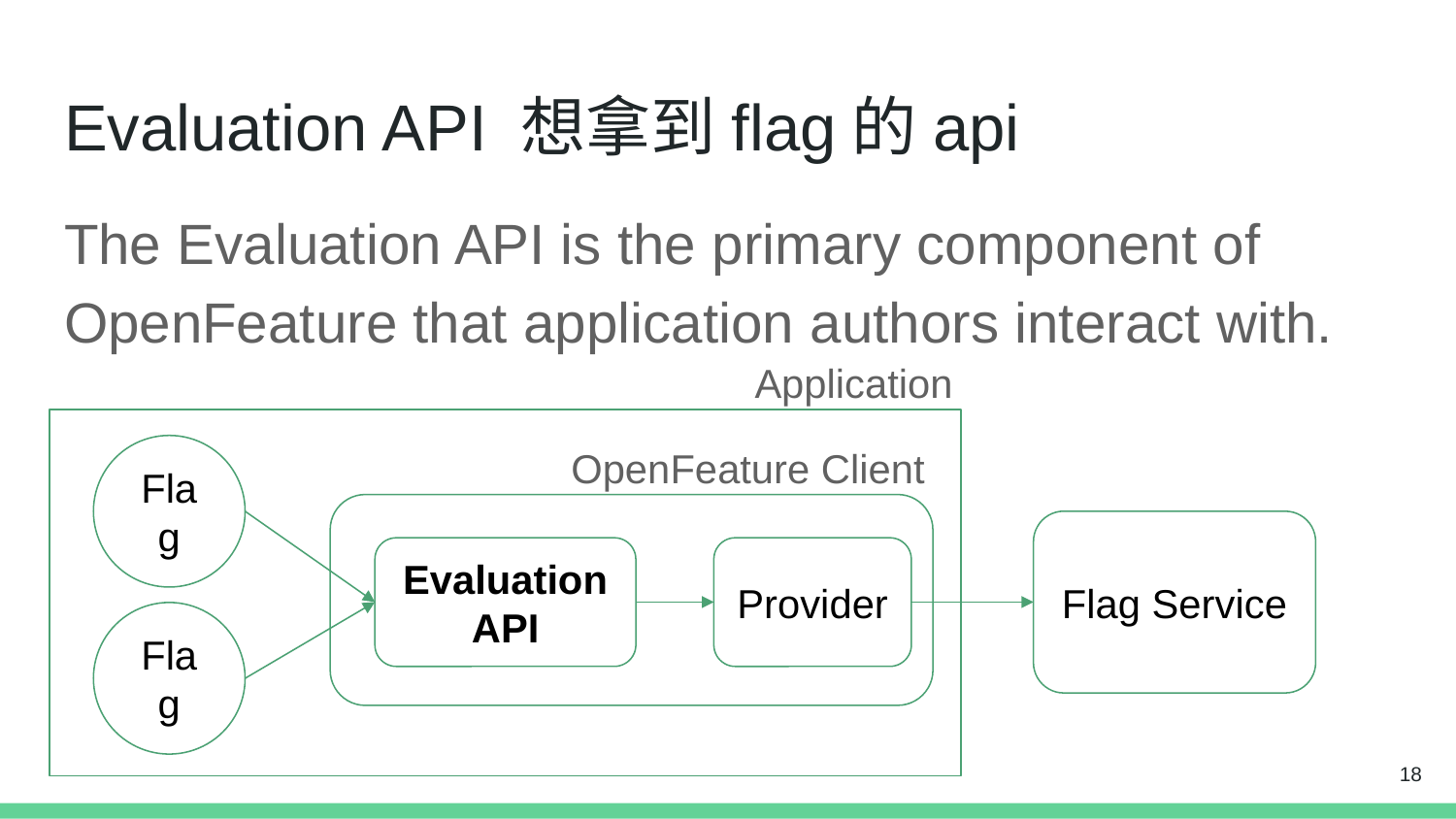

# Evaluation API 想拿到flag的api
The Evaluation API is the primary component of OpenFeature that application authors interact with.
Application

OpenFeature Client
Flag

Flag Service
Evaluation API
Provider
Flag
18